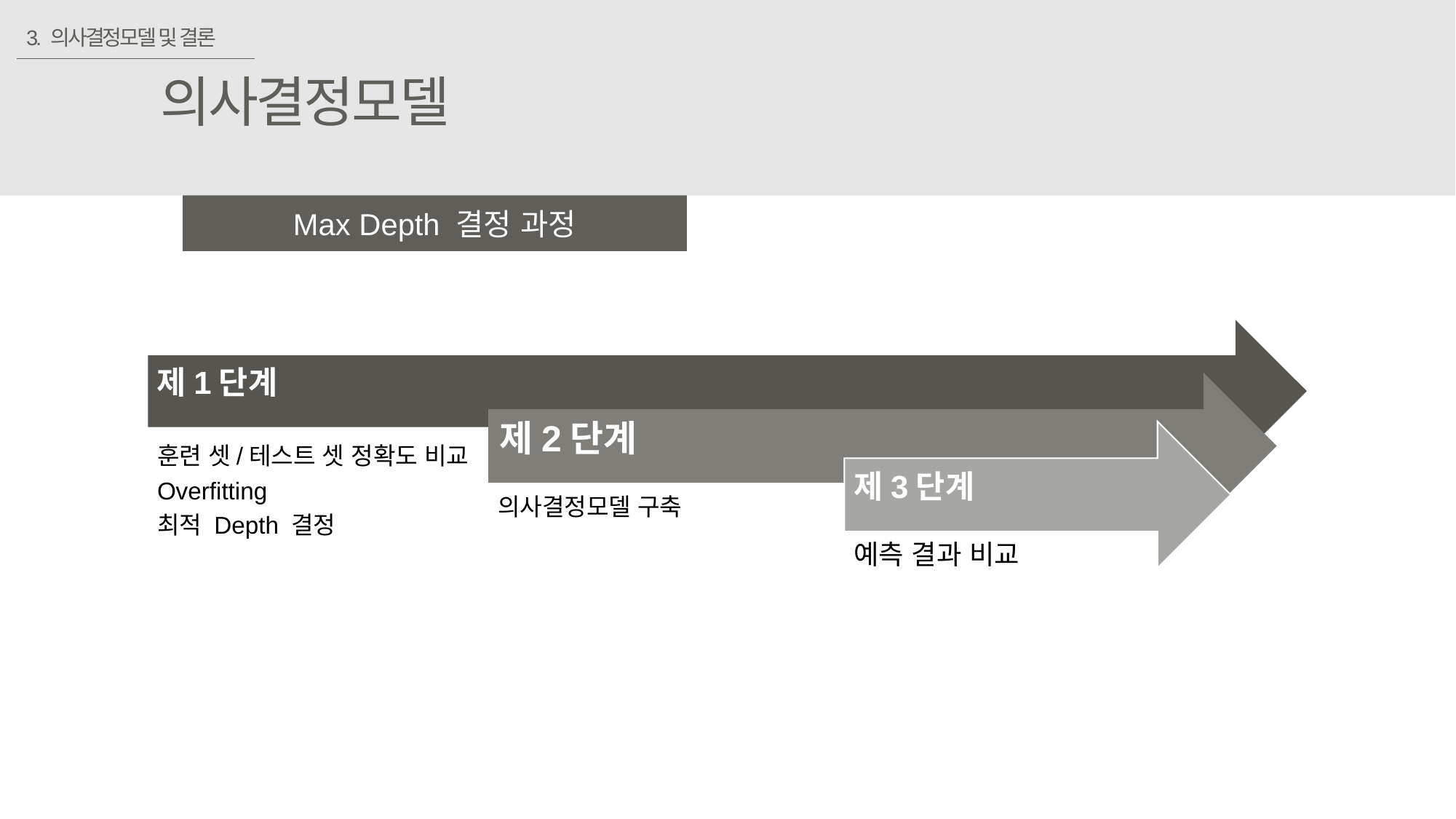

3. 의사결정모델 및 결론
의사결정모델
Max Depth 결정 과정
제1단계
훈련 셋/테스트 셋 정확도 비교
Overfitting
최적 Depth 결정
제2단계
의사결정모델 구축
제3단계
예측 결과 비교